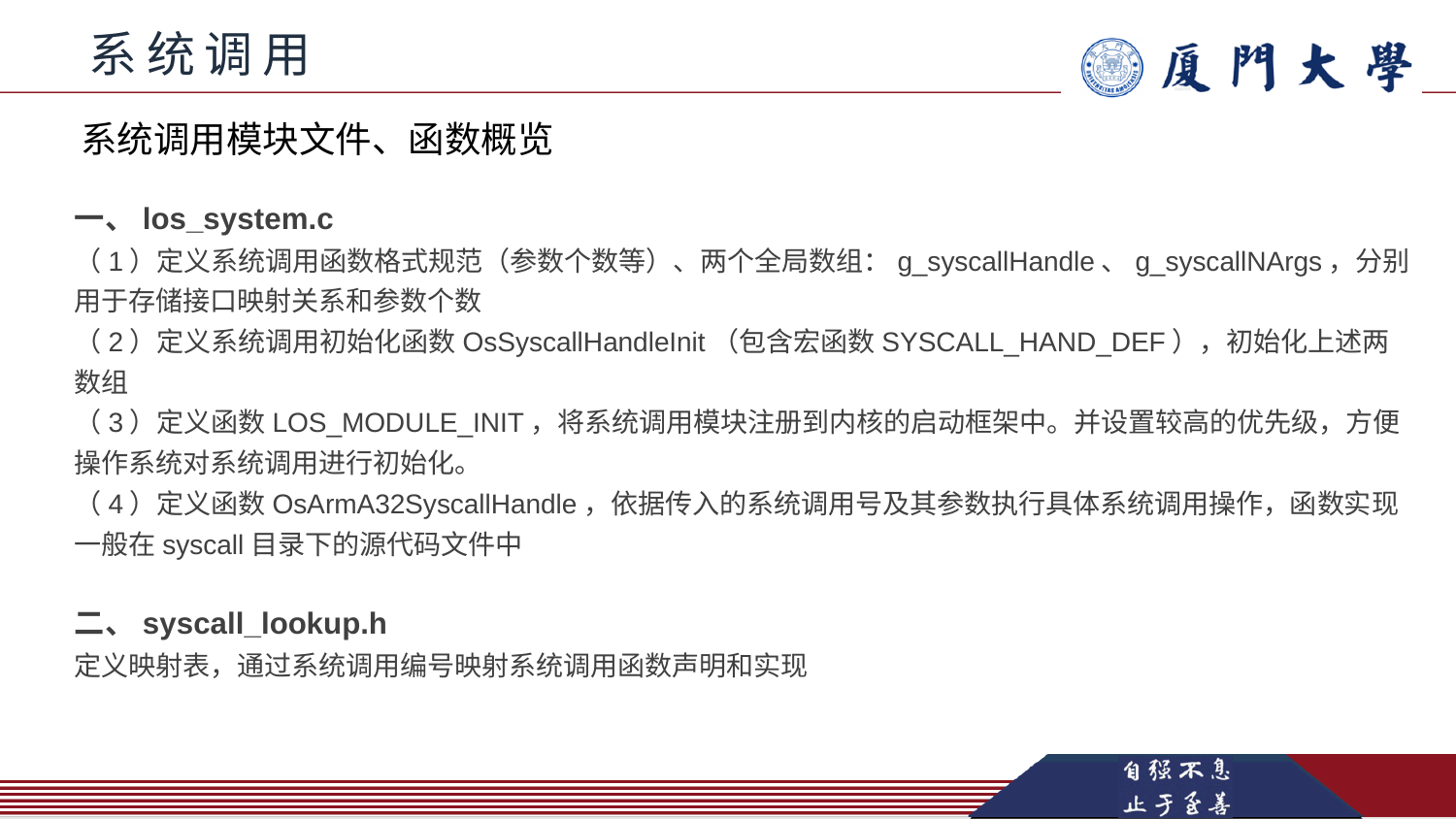

系统调用
系统调用模块文件、函数概览
一、los_system.c
（1）定义系统调用函数格式规范（参数个数等）、两个全局数组：g_syscallHandle、g_syscallNArgs，分别用于存储接口映射关系和参数个数
（2）定义系统调用初始化函数OsSyscallHandleInit（包含宏函数SYSCALL_HAND_DEF），初始化上述两数组
（3）定义函数LOS_MODULE_INIT，将系统调用模块注册到内核的启动框架中。并设置较高的优先级，方便操作系统对系统调用进行初始化。
（4）定义函数OsArmA32SyscallHandle，依据传入的系统调用号及其参数执行具体系统调用操作，函数实现一般在syscall目录下的源代码文件中

二、syscall_lookup.h
定义映射表，通过系统调用编号映射系统调用函数声明和实现